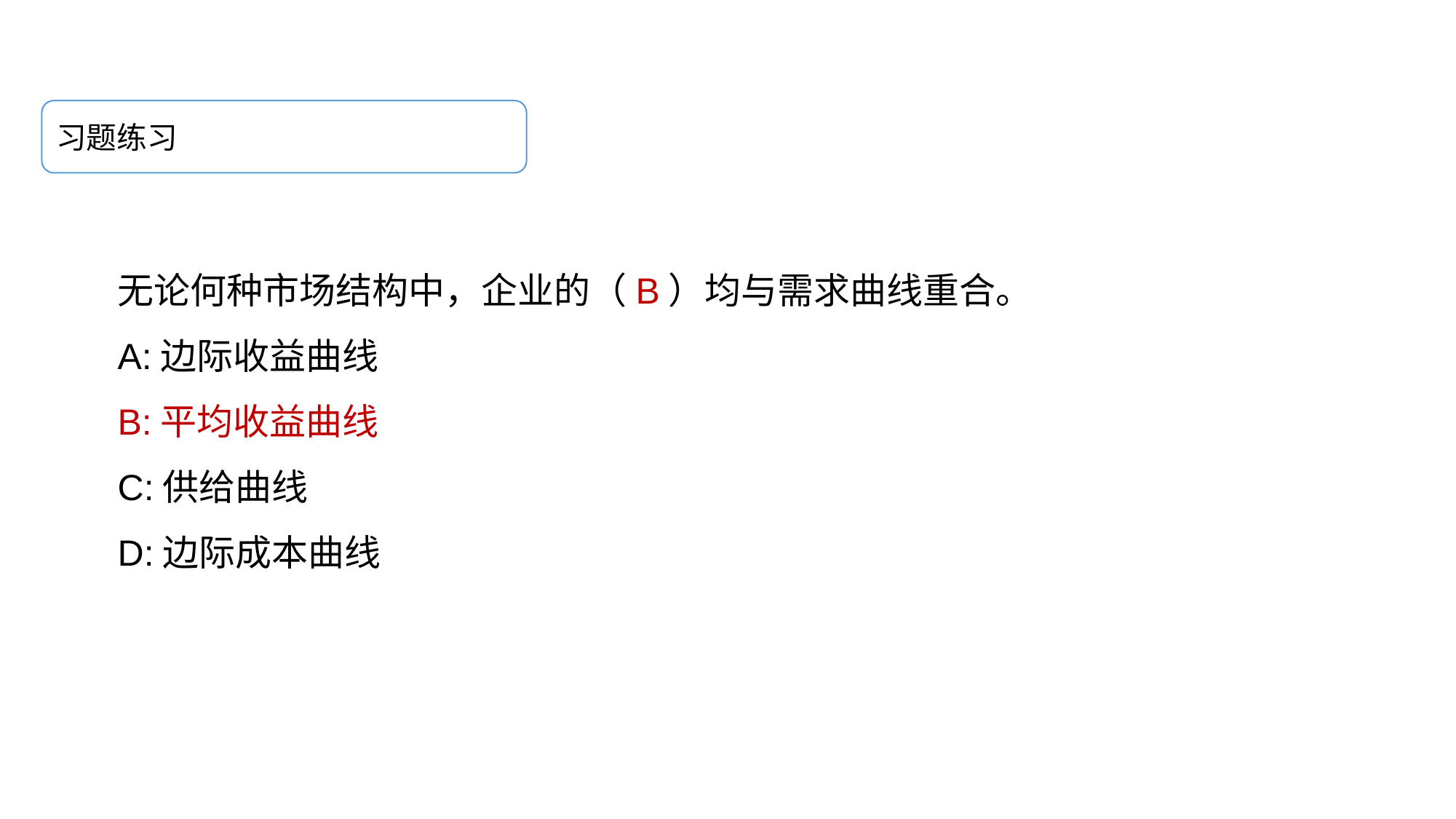

习题练习
无论何种市场结构中，企业的（B）均与需求曲线重合。
A:边际收益曲线
B:平均收益曲线
C:供给曲线
D:边际成本曲线